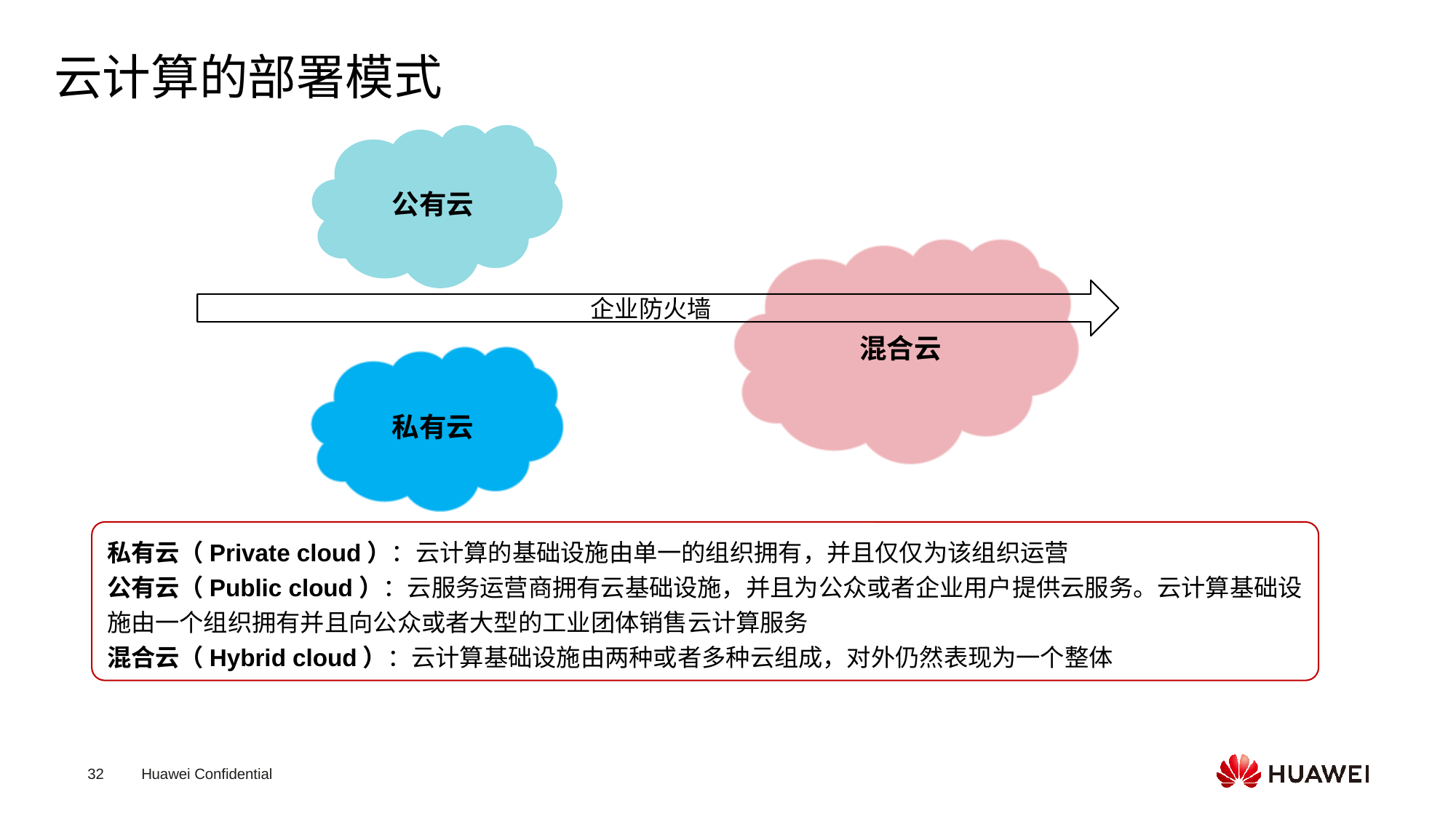

# 云计算的部署模式

公有云

混合云
企业防火墙

私有云
私有云（Private cloud）：云计算的基础设施由单一的组织拥有，并且仅仅为该组织运营
公有云（Public cloud）：云服务运营商拥有云基础设施，并且为公众或者企业用户提供云服务。云计算基础设施由一个组织拥有并且向公众或者大型的工业团体销售云计算服务
混合云（Hybrid cloud）：云计算基础设施由两种或者多种云组成，对外仍然表现为一个整体